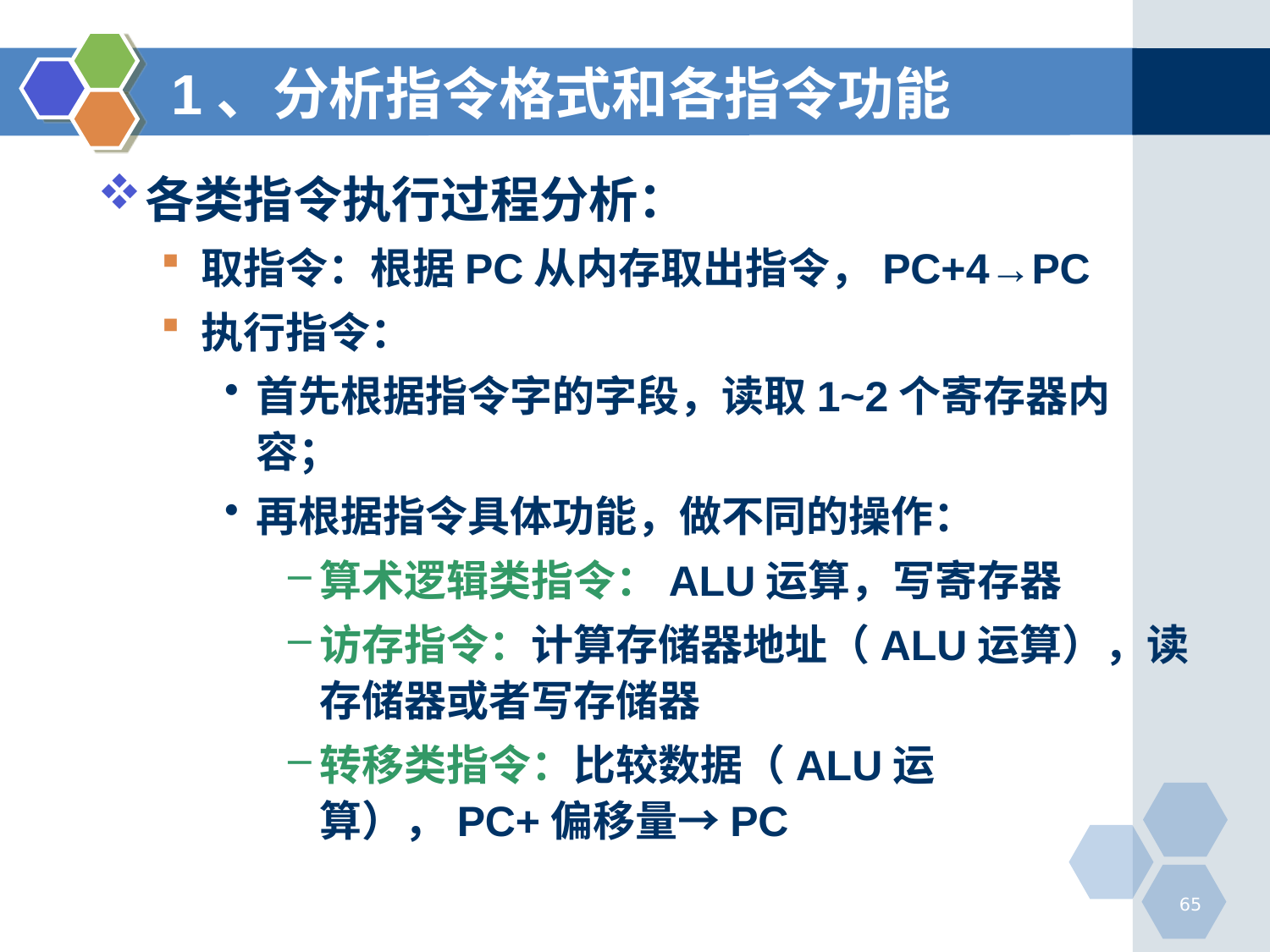

# 1、分析指令格式和各指令功能
各类指令执行过程分析：
取指令：根据PC从内存取出指令，PC+4→PC
执行指令：
首先根据指令字的字段，读取1~2个寄存器内容；
再根据指令具体功能，做不同的操作：
算术逻辑类指令：ALU运算，写寄存器
访存指令：计算存储器地址（ALU运算），读存储器或者写存储器
转移类指令：比较数据（ALU运算），PC+偏移量→PC
65